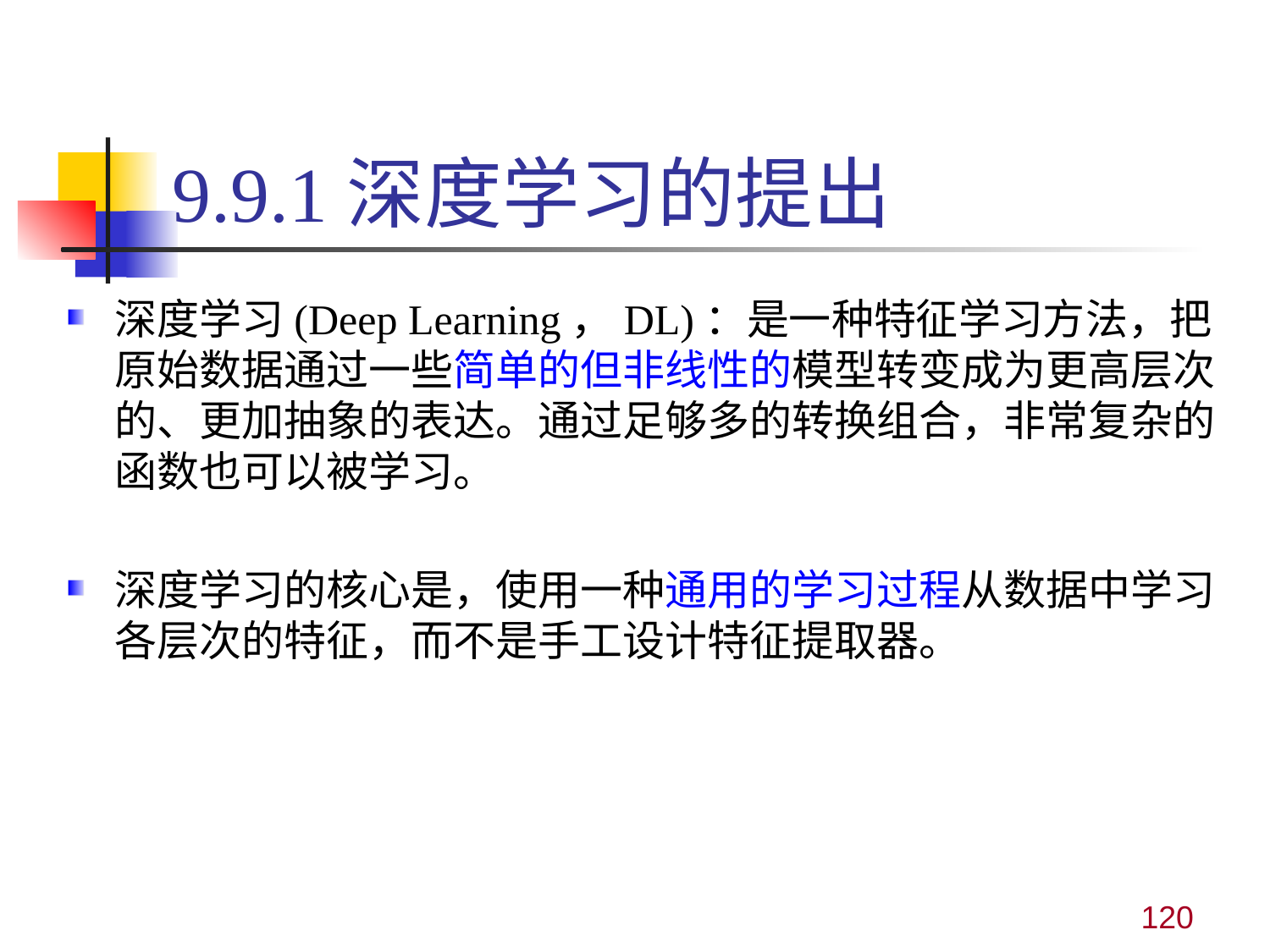

# 9.9.1深度学习的提出
深度学习(Deep Learning，DL)：是一种特征学习方法，把原始数据通过一些简单的但非线性的模型转变成为更高层次的、更加抽象的表达。通过足够多的转换组合，非常复杂的函数也可以被学习。

深度学习的核心是，使用一种通用的学习过程从数据中学习各层次的特征，而不是手工设计特征提取器。
120